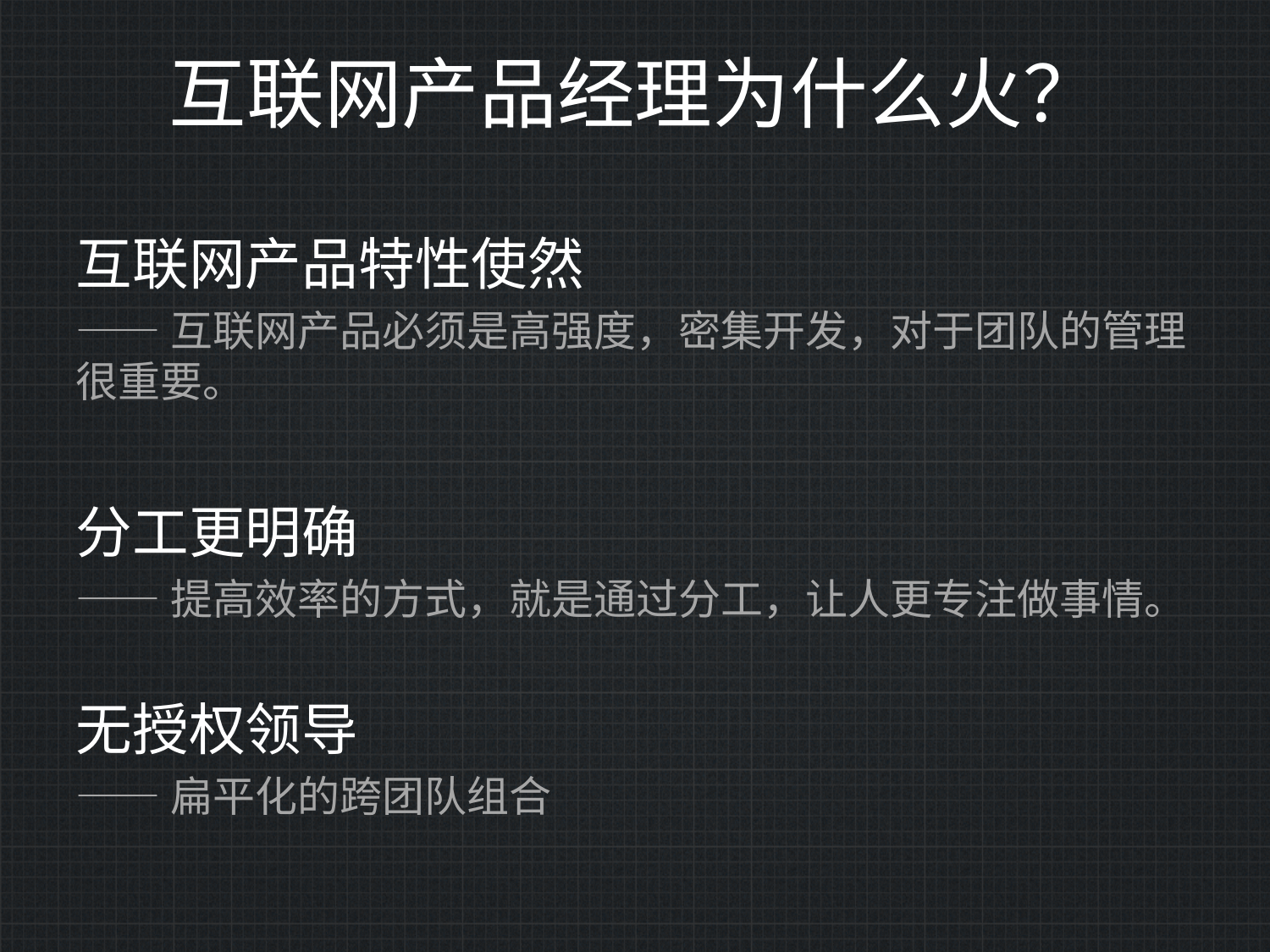

# 互联网产品经理为什么火？
互联网产品特性使然
——互联网产品必须是高强度，密集开发，对于团队的管理很重要。

分工更明确
——提高效率的方式，就是通过分工，让人更专注做事情。

无授权领导
——扁平化的跨团队组合